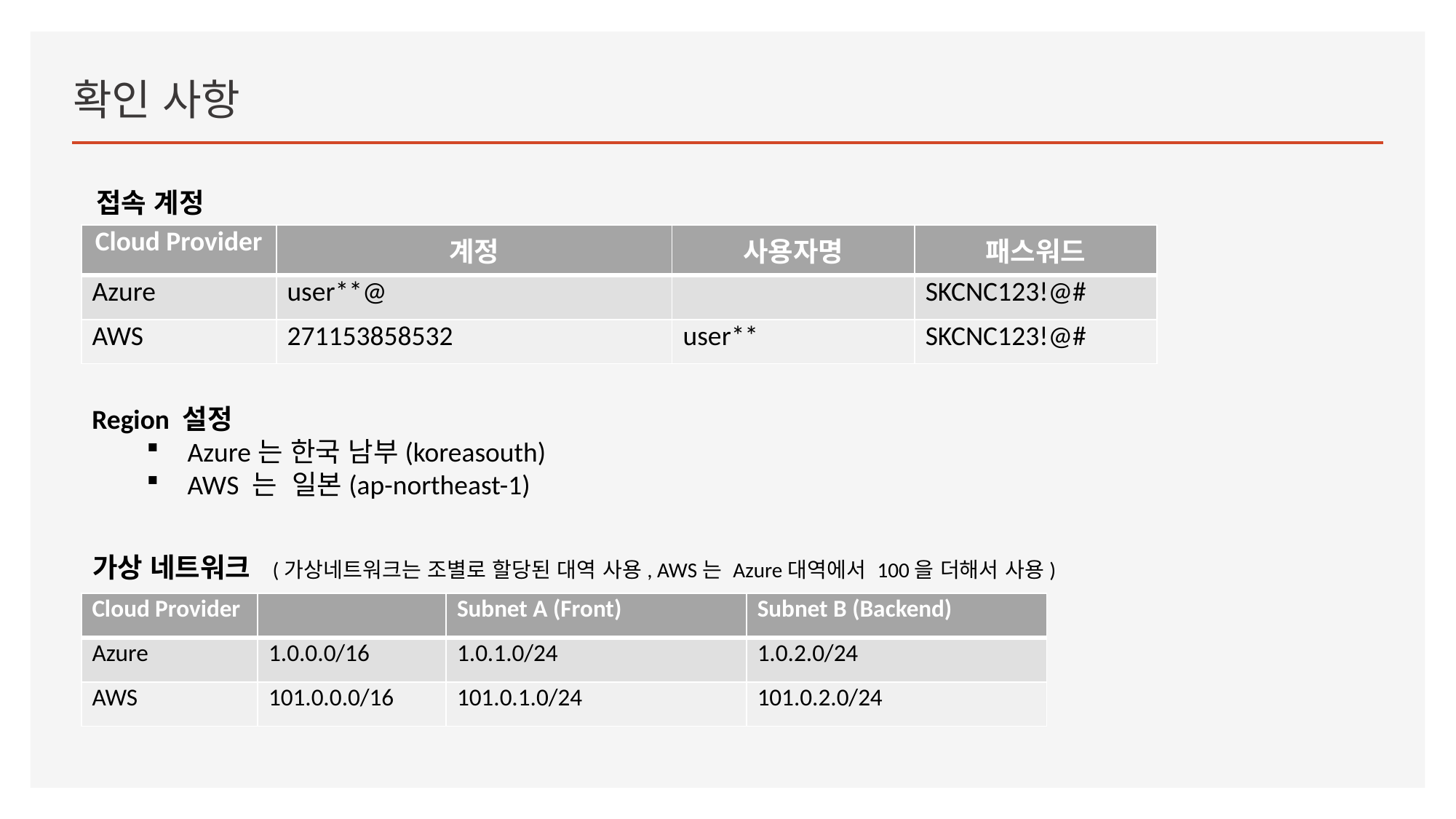

# 확인 사항
접속 계정
| Cloud Provider | 계정 | 사용자명 | 패스워드 |
| --- | --- | --- | --- |
| Azure | user\*\*@ |  | SKCNC123!@# |
| AWS | 271153858532 | user\*\* | SKCNC123!@# |
Region 설정
Azure는 한국 남부(koreasouth)
AWS 는  일본(ap-northeast-1)
가상 네트워크  (가상네트워크는 조별로 할당된 대역 사용, AWS는 Azure대역에서 100을 더해서 사용)
| Cloud Provider |  | Subnet A (Front) | Subnet B (Backend) |
| --- | --- | --- | --- |
| Azure | 1.0.0.0/16 | 1.0.1.0/24 | 1.0.2.0/24 |
| AWS | 101.0.0.0/16 | 101.0.1.0/24 | 101.0.2.0/24 |